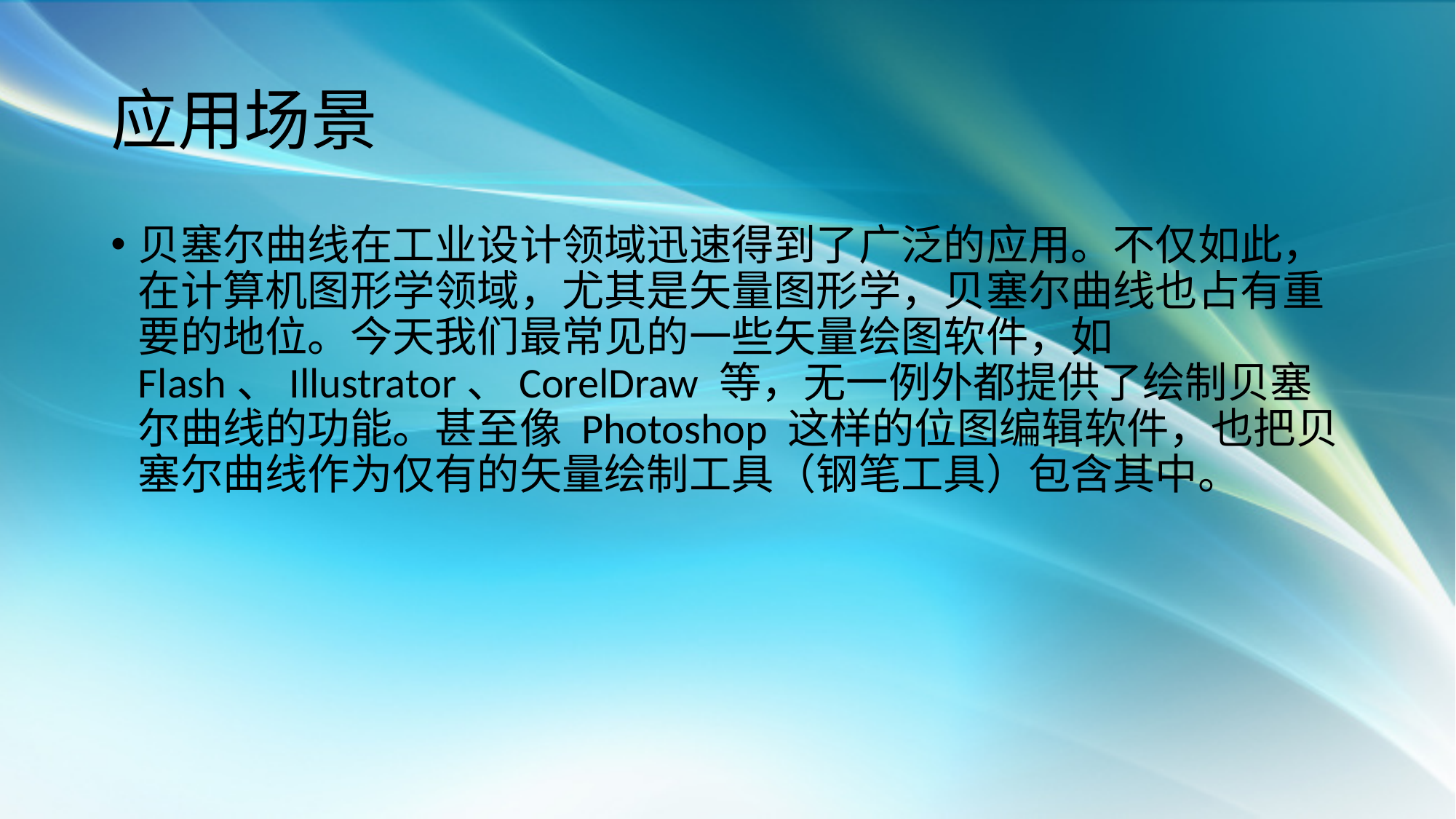

# 应用场景
贝塞尔曲线在工业设计领域迅速得到了广泛的应用。不仅如此，在计算机图形学领域，尤其是矢量图形学，贝塞尔曲线也占有重要的地位。今天我们最常见的一些矢量绘图软件，如 Flash、Illustrator、CorelDraw 等，无一例外都提供了绘制贝塞尔曲线的功能。甚至像 Photoshop 这样的位图编辑软件，也把贝塞尔曲线作为仅有的矢量绘制工具（钢笔工具）包含其中。